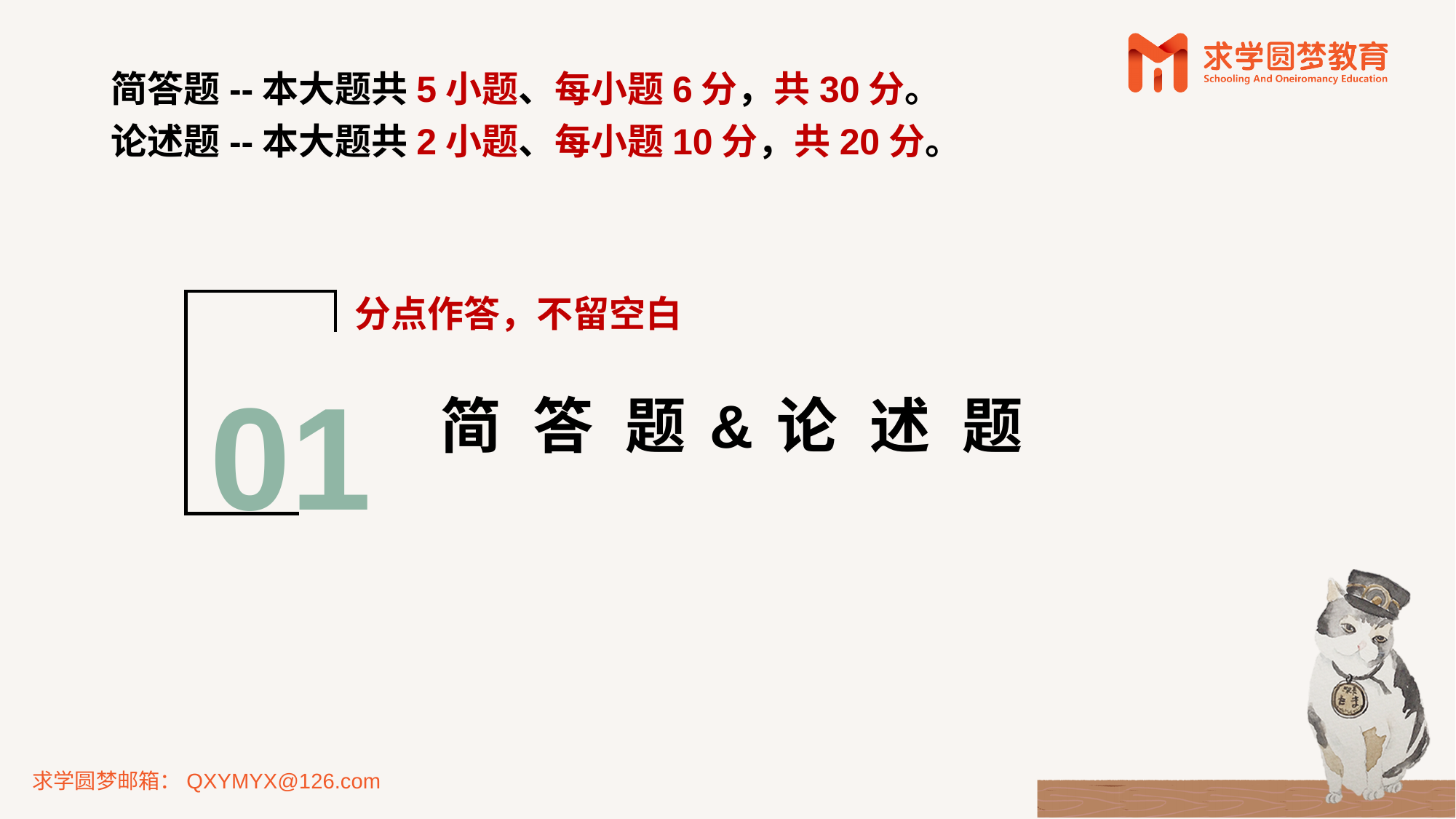

简答题--本大题共5小题、每小题6分，共30分。
论述题--本大题共2小题、每小题10分，共20分。
01
分点作答，不留空白

简 答 题&论 述 题